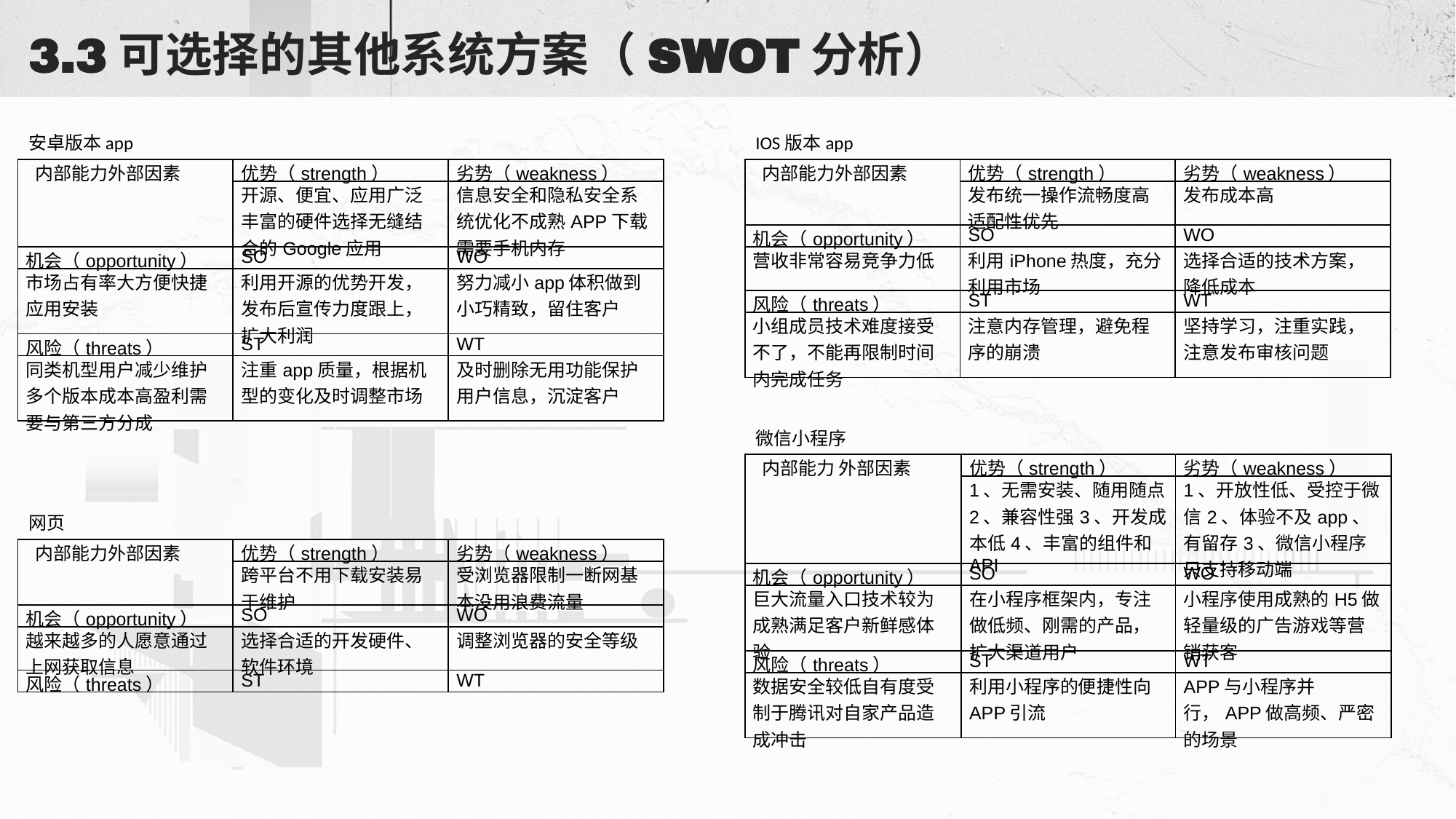

# 3.3可选择的其他系统方案（SWOT分析）
安卓版本app
IOS版本app
| 内部能力外部因素 | 优势（strength） | 劣势（weakness） |
| --- | --- | --- |
|  | 开源、便宜、应用广泛丰富的硬件选择无缝结合的Google应用 | 信息安全和隐私安全系统优化不成熟APP下载需要手机内存 |
| 机会（opportunity） | SO | WO |
| 市场占有率大方便快捷应用安装 | 利用开源的优势开发，发布后宣传力度跟上，扩大利润 | 努力减小app体积做到小巧精致，留住客户 |
| 风险（threats） | ST | WT |
| 同类机型用户减少维护多个版本成本高盈利需要与第三方分成 | 注重app质量，根据机型的变化及时调整市场 | 及时删除无用功能保护用户信息，沉淀客户 |
| 内部能力外部因素 | 优势（strength） | 劣势（weakness） |
| --- | --- | --- |
|  | 发布统一操作流畅度高适配性优先 | 发布成本高 |
| 机会（opportunity） | SO | WO |
| 营收非常容易竞争力低 | 利用iPhone热度，充分利用市场 | 选择合适的技术方案，降低成本 |
| 风险（threats） | ST | WT |
| 小组成员技术难度接受不了，不能再限制时间内完成任务 | 注意内存管理，避免程序的崩溃 | 坚持学习，注重实践，注意发布审核问题 |
微信小程序
| 内部能力 外部因素 | 优势（strength） | 劣势（weakness） |
| --- | --- | --- |
|  | 1、无需安装、随用随点2、兼容性强3、开发成本低4、丰富的组件和API | 1、开放性低、受控于微信2、体验不及app、有留存3、微信小程序只支持移动端 |
| 机会（opportunity） | SO | WO |
| 巨大流量入口技术较为成熟满足客户新鲜感体验 | 在小程序框架内，专注做低频、刚需的产品，扩大渠道用户 | 小程序使用成熟的H5做轻量级的广告游戏等营销获客 |
| 风险（threats） | ST | WT |
| 数据安全较低自有度受制于腾讯对自家产品造成冲击 | 利用小程序的便捷性向APP引流 | APP与小程序并行，APP做高频、严密的场景 |
网页
| 内部能力外部因素 | 优势（strength） | 劣势（weakness） |
| --- | --- | --- |
|  | 跨平台不用下载安装易于维护 | 受浏览器限制一断网基本没用浪费流量 |
| 机会（opportunity） | SO | WO |
| 越来越多的人愿意通过上网获取信息 | 选择合适的开发硬件、软件环境 | 调整浏览器的安全等级 |
| 风险（threats） | ST | WT |